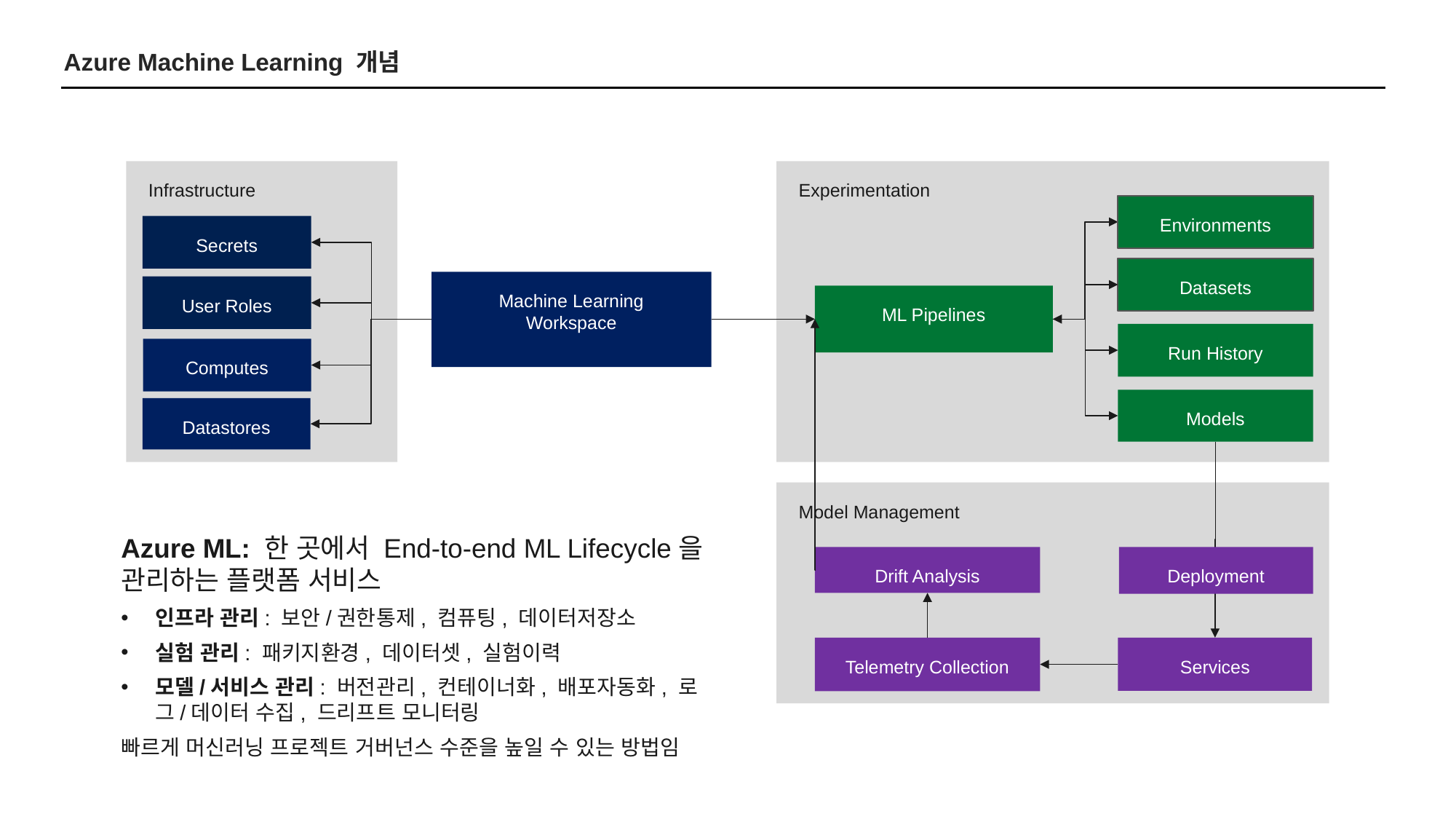

Azure Machine Learning 개념
Experimentation
Infrastructure
Environments
Secrets
Datasets
Machine Learning Workspace
User Roles
ML Pipelines
Run History
Computes
Models
Datastores
Model Management
Azure ML: 한 곳에서 End-to-end ML Lifecycle을 관리하는 플랫폼 서비스
인프라 관리: 보안/권한통제, 컴퓨팅, 데이터저장소
실험 관리: 패키지환경, 데이터셋, 실험이력
모델/서비스 관리: 버전관리, 컨테이너화, 배포자동화, 로그/데이터 수집, 드리프트 모니터링
빠르게 머신러닝 프로젝트 거버넌스 수준을 높일 수 있는 방법임
Drift Analysis
Deployment
Services
Telemetry Collection